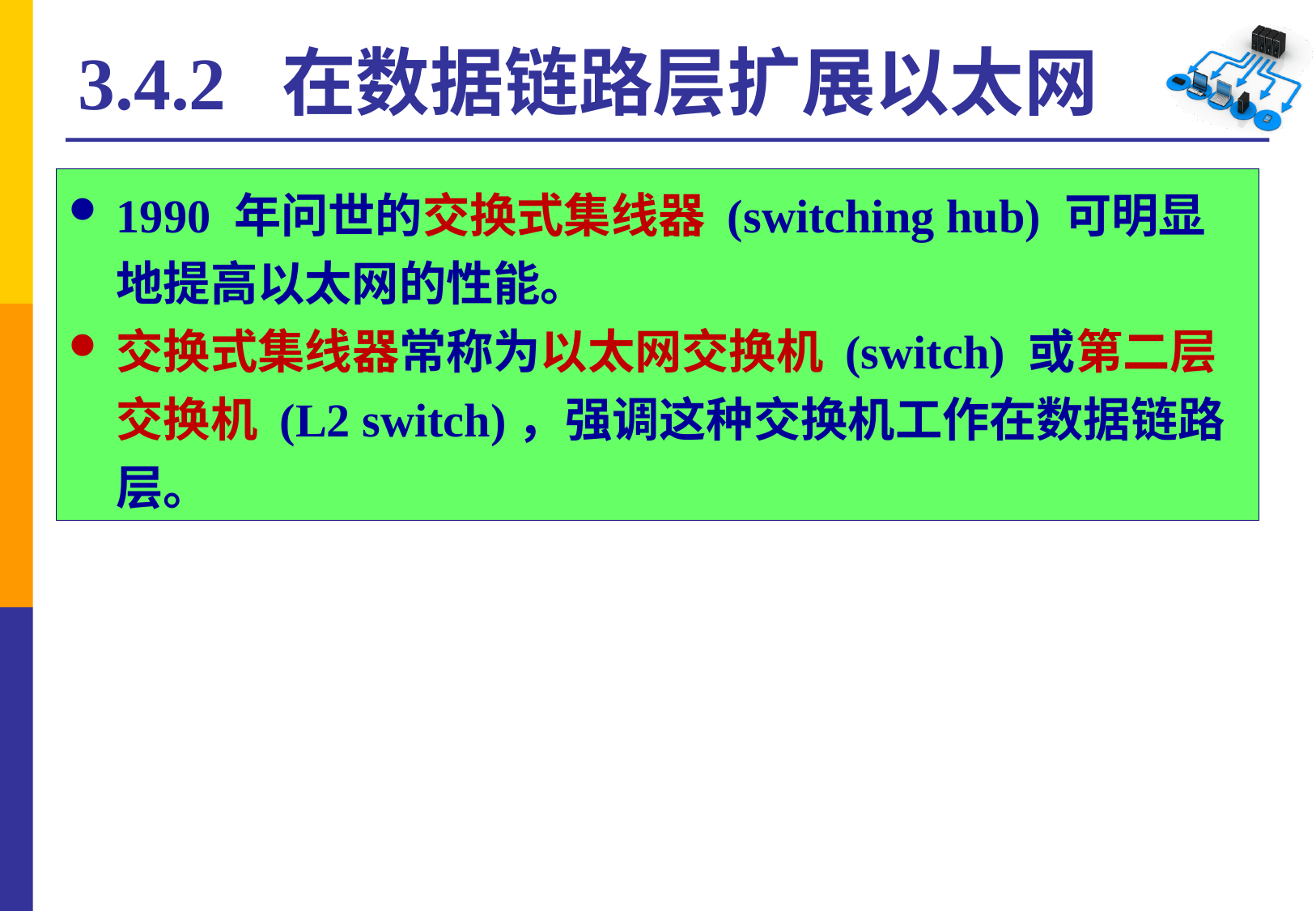

# 3.4.2  在数据链路层扩展以太网
1990 年问世的交换式集线器 (switching hub) 可明显地提高以太网的性能。
交换式集线器常称为以太网交换机 (switch) 或第二层交换机 (L2 switch)，强调这种交换机工作在数据链路层。